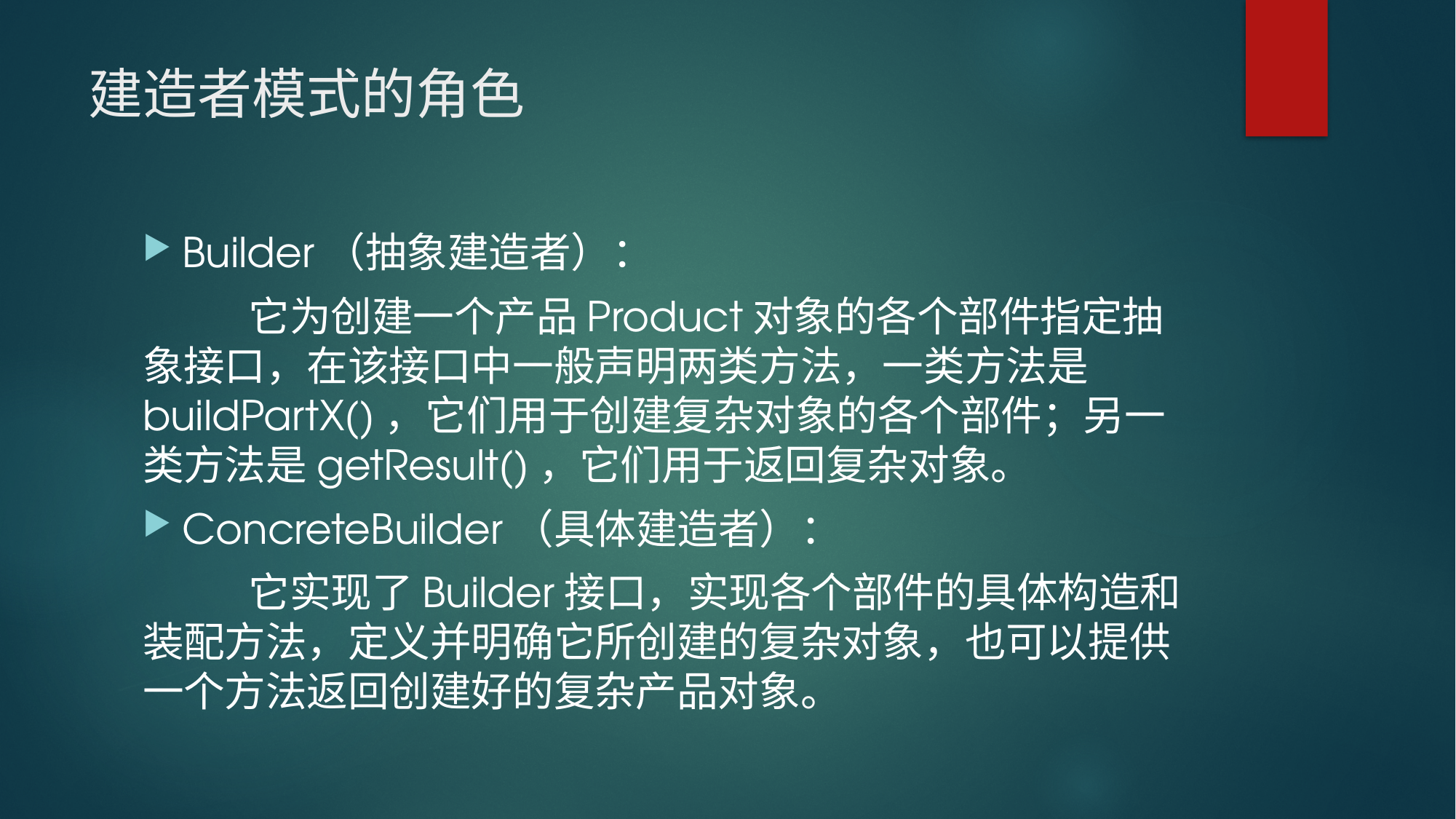

# 建造者模式的角色
Builder（抽象建造者）：
	它为创建一个产品Product对象的各个部件指定抽象接口，在该接口中一般声明两类方法，一类方法是buildPartX()，它们用于创建复杂对象的各个部件；另一类方法是getResult()，它们用于返回复杂对象。
ConcreteBuilder（具体建造者）：
	它实现了Builder接口，实现各个部件的具体构造和装配方法，定义并明确它所创建的复杂对象，也可以提供一个方法返回创建好的复杂产品对象。